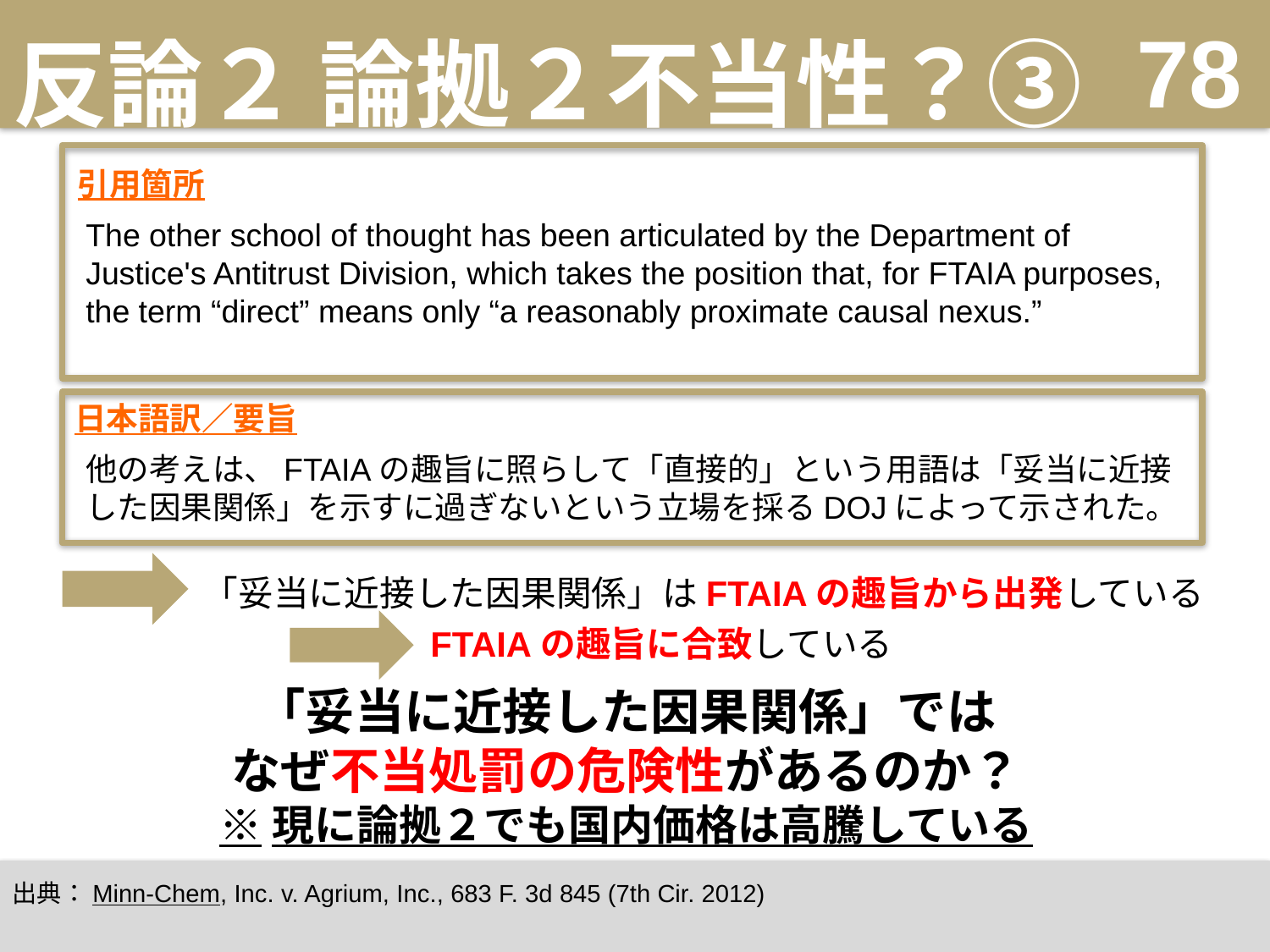

# 反論２ 論拠２不当性？③
78

引用箇所
The other school of thought has been articulated by the Department of Justice's Antitrust Division, which takes the position that, for FTAIA purposes, the term “direct” means only “a reasonably proximate causal nexus.”

日本語訳／要旨
他の考えは、FTAIAの趣旨に照らして「直接的」という用語は「妥当に近接した因果関係」を示すに過ぎないという立場を採るDOJによって示された。

「妥当に近接した因果関係」はFTAIAの趣旨から出発している

FTAIAの趣旨に合致している
「妥当に近接した因果関係」では
なぜ不当処罰の危険性があるのか？
※現に論拠２でも国内価格は高騰している
出典：Minn-Chem, Inc. v. Agrium, Inc., 683 F. 3d 845 (7th Cir. 2012)